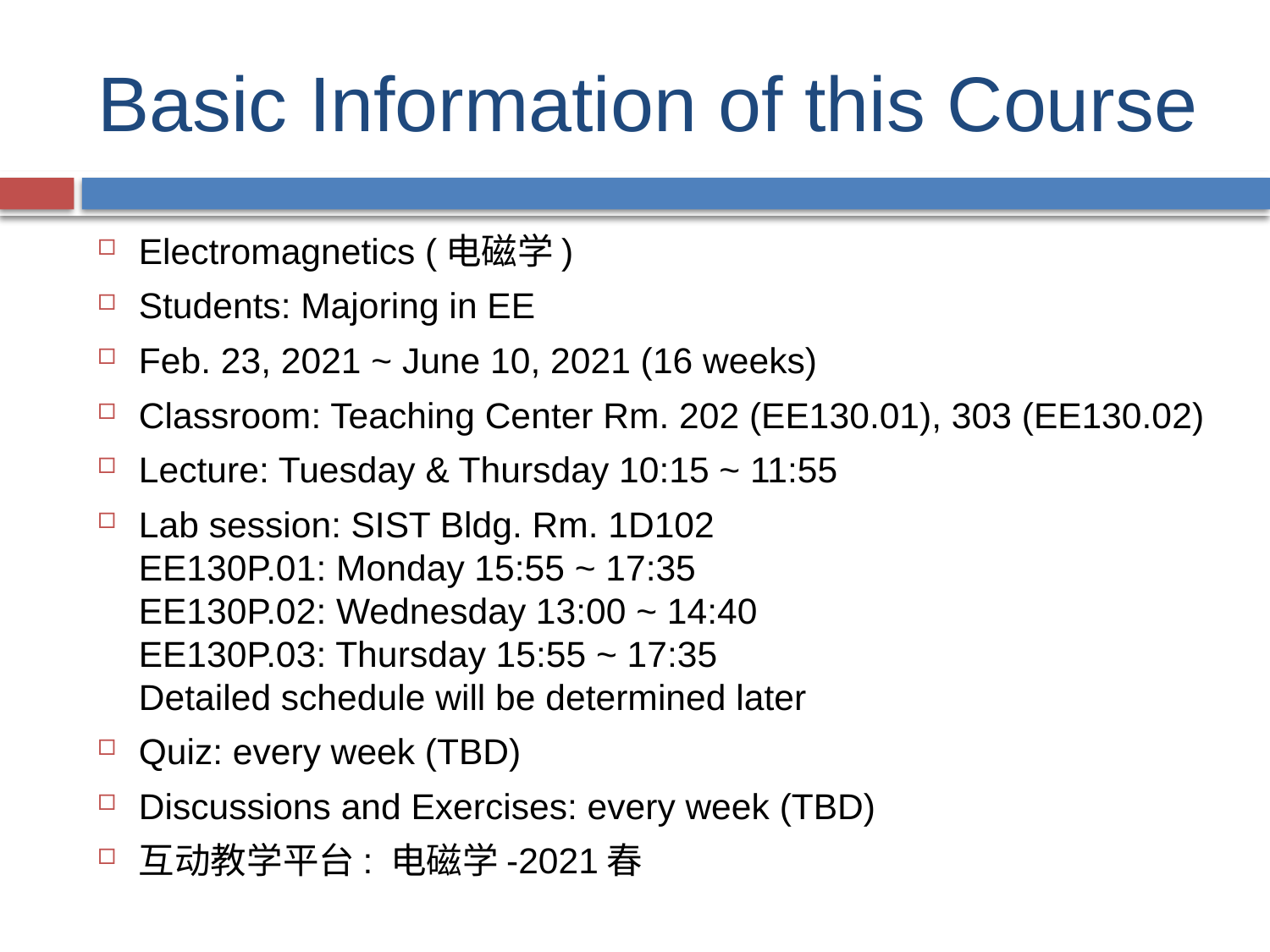

# Basic Information of this Course
Electromagnetics (电磁学)
Students: Majoring in EE
Feb. 23, 2021 ~ June 10, 2021 (16 weeks)
Classroom: Teaching Center Rm. 202 (EE130.01), 303 (EE130.02)
Lecture: Tuesday & Thursday 10:15 ~ 11:55
Lab session: SIST Bldg. Rm. 1D102
EE130P.01: Monday 15:55 ~ 17:35
EE130P.02: Wednesday 13:00 ~ 14:40
EE130P.03: Thursday 15:55 ~ 17:35
Detailed schedule will be determined later
Quiz: every week (TBD)
Discussions and Exercises: every week (TBD)
互动教学平台: 电磁学-2021春